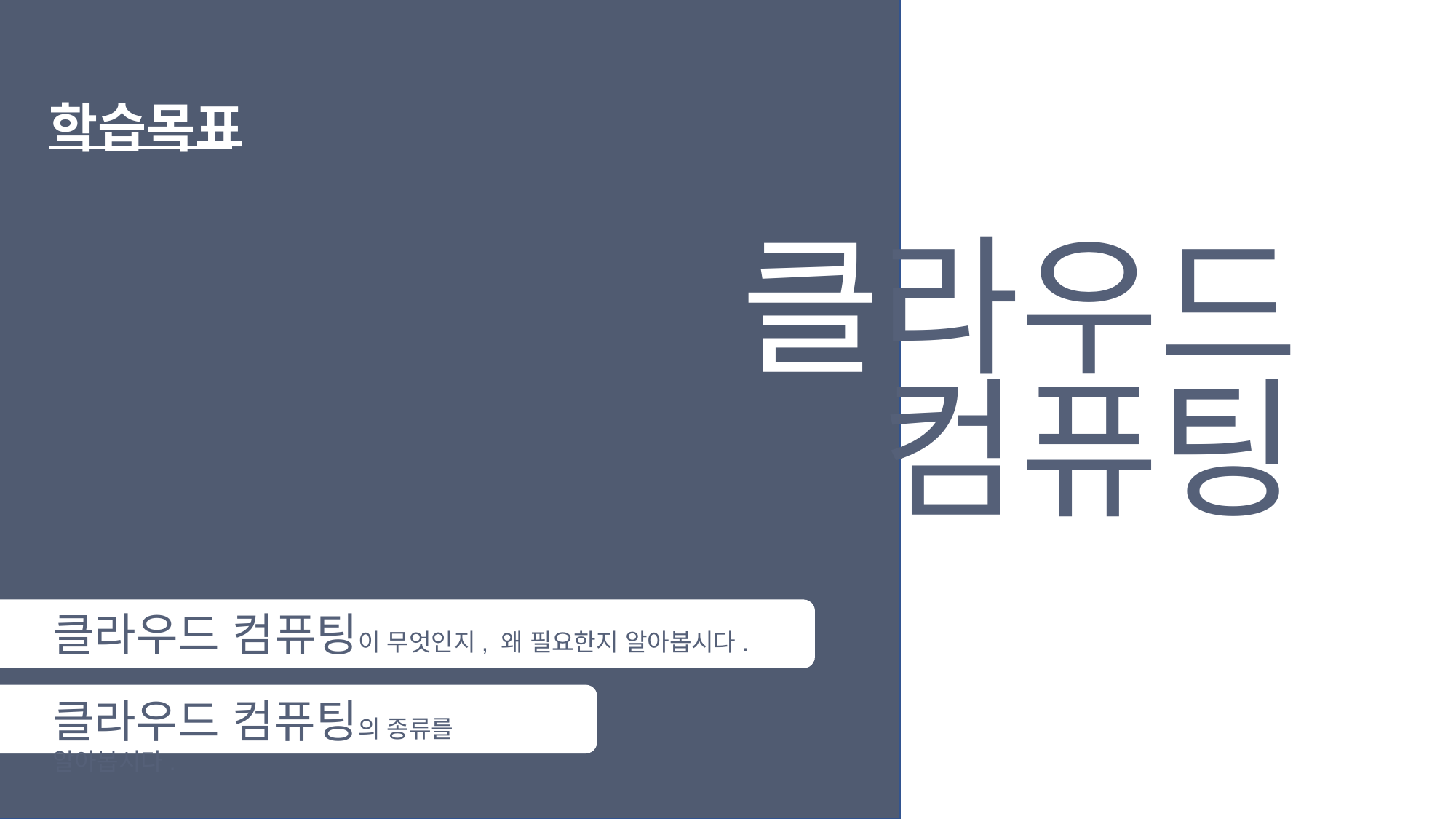

학습목표
클라우드
컴퓨팅

클라우드 컴퓨팅이 무엇인지, 왜 필요한지 알아봅시다.

클라우드 컴퓨팅의 종류를 알아봅시다.